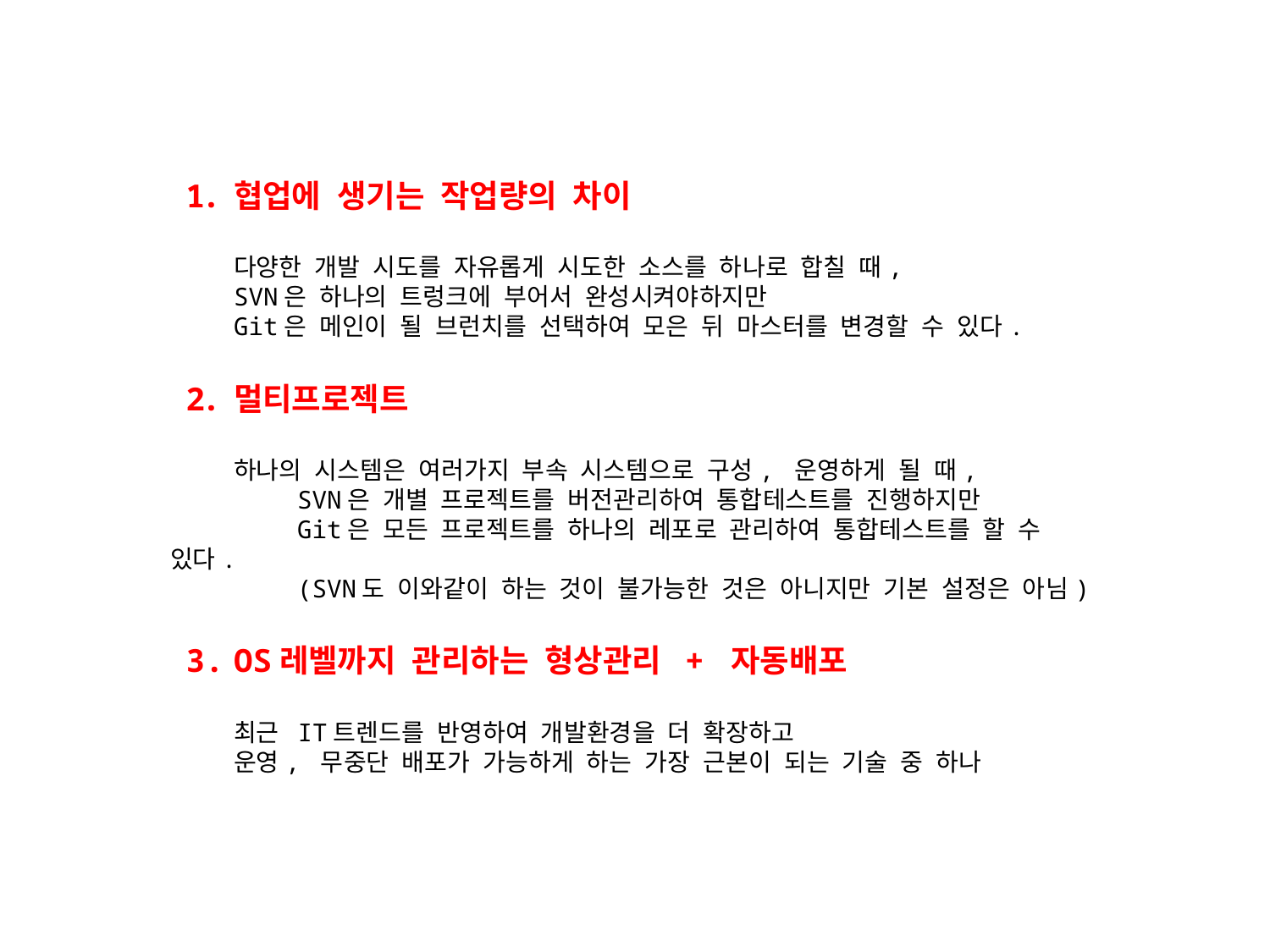

협업에 생기는 작업량의 차이

다양한 개발 시도를 자유롭게 시도한 소스를 하나로 합칠 때,
SVN은 하나의 트렁크에 부어서 완성시켜야하지만
Git은 메인이 될 브런치를 선택하여 모은 뒤 마스터를 변경할 수 있다.

멀티프로젝트

하나의 시스템은 여러가지 부속 시스템으로 구성, 운영하게 될 때,
	SVN은 개별 프로젝트를 버전관리하여 통합테스트를 진행하지만
	Git은 모든 프로젝트를 하나의 레포로 관리하여 통합테스트를 할 수 있다.
	(SVN도 이와같이 하는 것이 불가능한 것은 아니지만 기본 설정은 아님)

OS레벨까지 관리하는 형상관리 + 자동배포

최근 IT트렌드를 반영하여 개발환경을 더 확장하고
운영, 무중단 배포가 가능하게 하는 가장 근본이 되는 기술 중 하나